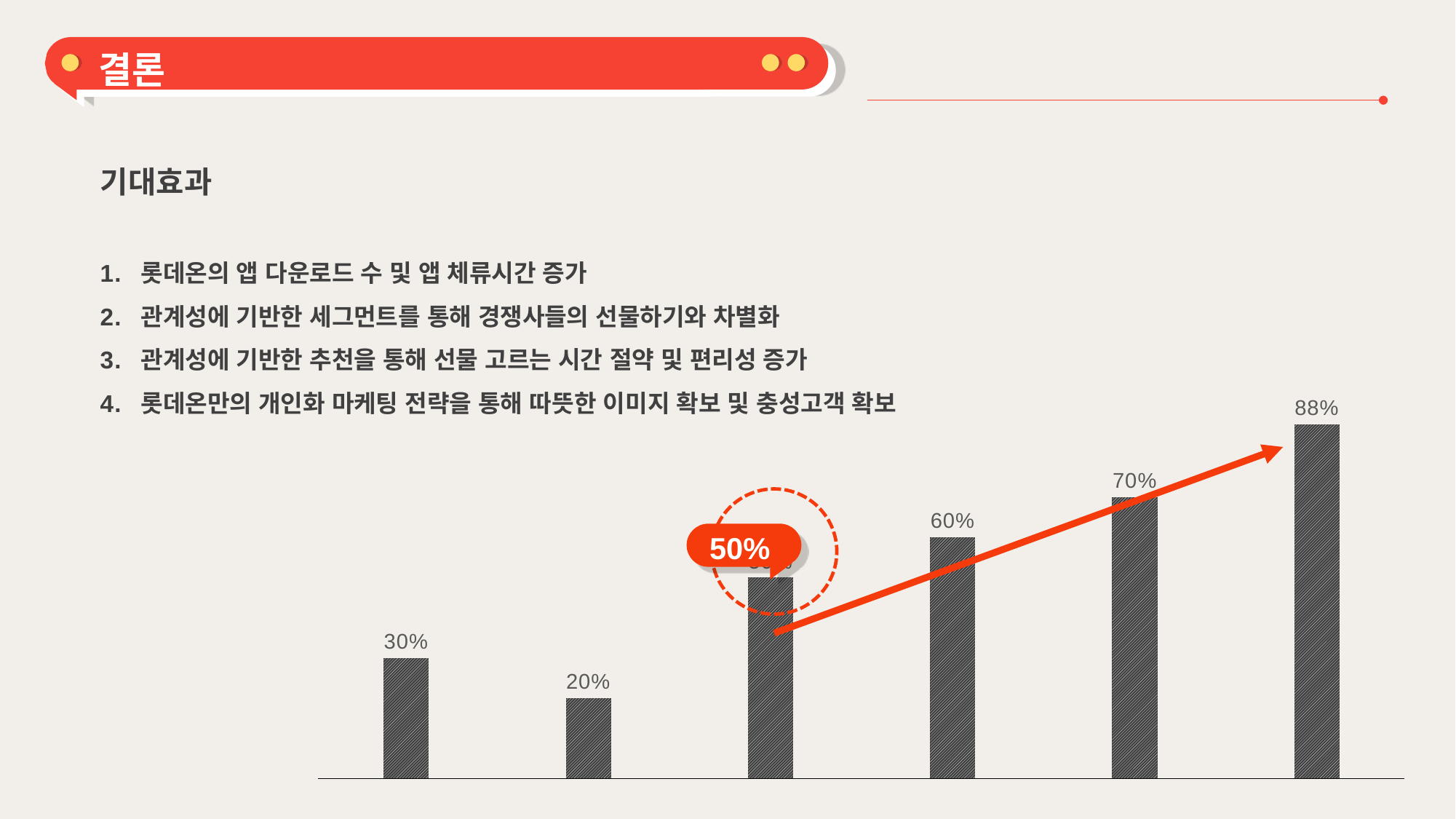

결론

기대효과

롯데온의 앱 다운로드 수 및 앱 체류시간 증가
관계성에 기반한 세그먼트를 통해 경쟁사들의 선물하기와 차별화
관계성에 기반한 추천을 통해 선물 고르는 시간 절약 및 편리성 증가
롯데온만의 개인화 마케팅 전략을 통해 따뜻한 이미지 확보 및 충성고객 확보

### Chart

| Category | 계열 1 |
|---|---|
| 1 | 0.3 |
| 2 | 0.2 |
| 3 | 0.5 |
| 4 | 0.6 |
| 5 | 0.7 |
| 6 | 0.88 |
50%